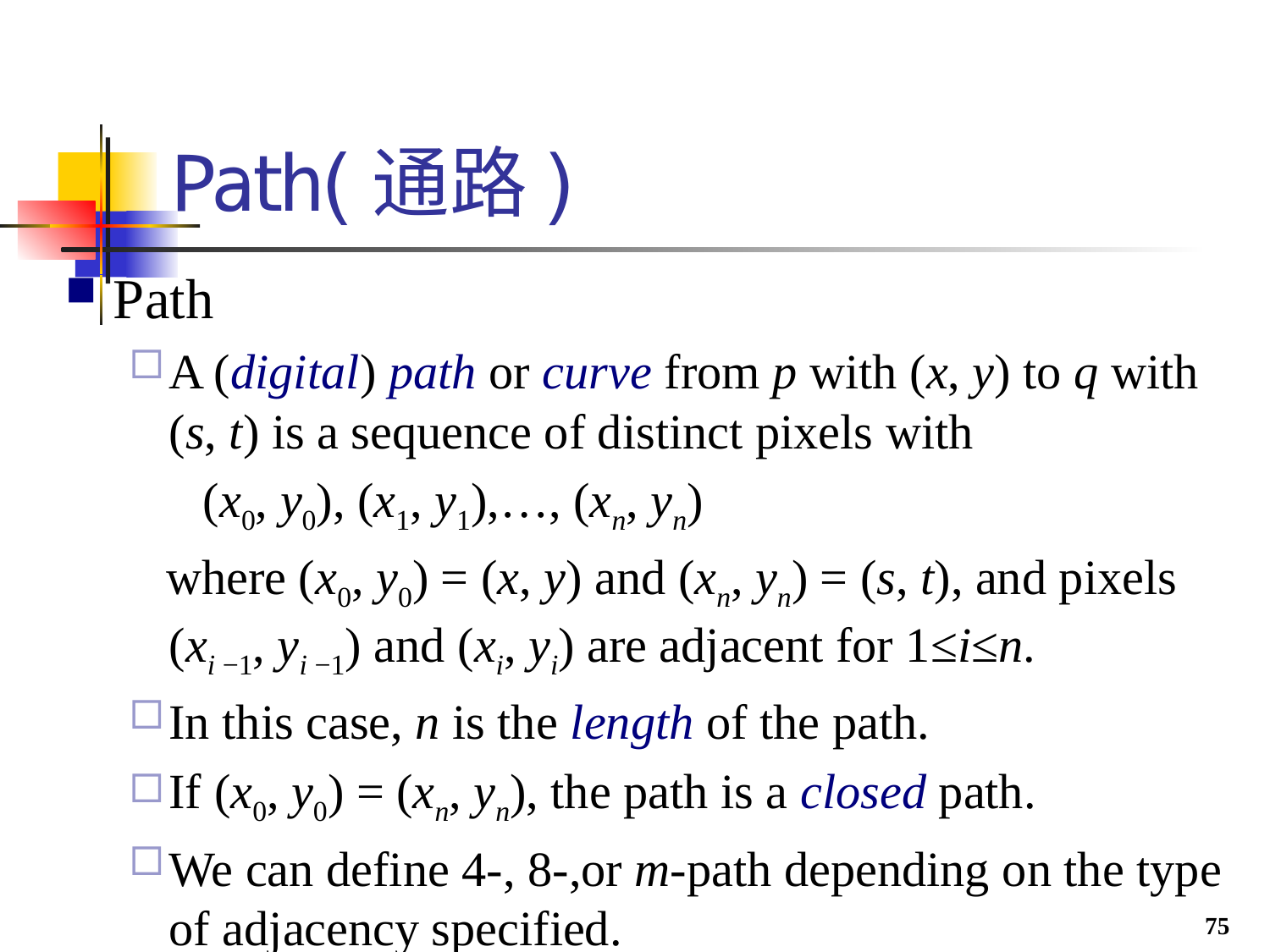

# Path(通路)
Path
A (digital) path or curve from p with (x, y) to q with (s, t) is a sequence of distinct pixels with
      (x0, y0), (x1, y1),…, (xn, yn)
   where (x0, y0) = (x, y) and (xn, yn) = (s, t), and pixels (xi −1, yi −1) and (xi, yi) are adjacent for 1≤i≤n.
In this case, n is the length of the path.
If (x0, y0) = (xn, yn), the path is a closed path.
We can define 4-, 8-,or m-path depending on the type of adjacency specified.
75